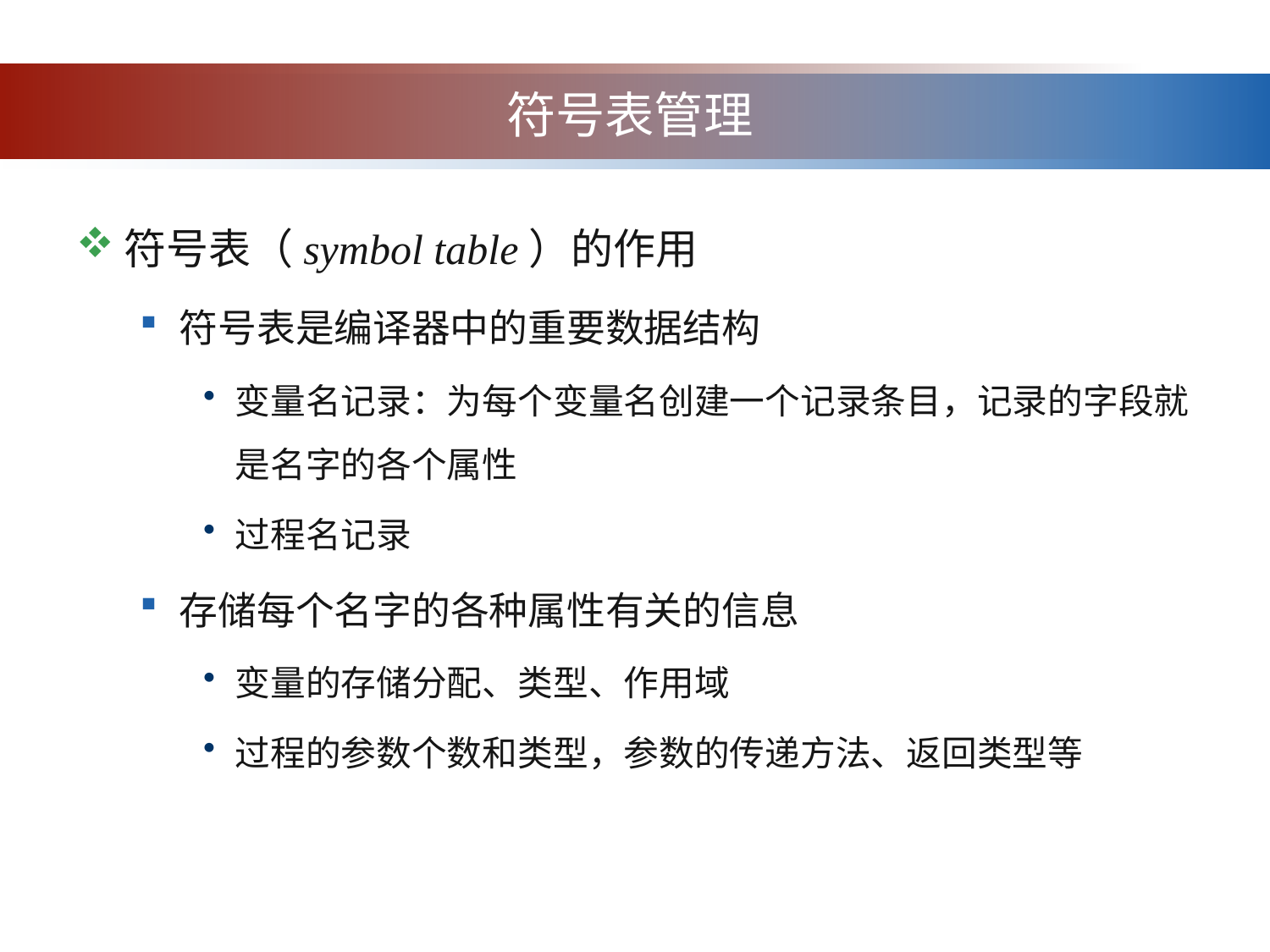

# 符号表管理
符号表（symbol table）的作用
符号表是编译器中的重要数据结构
变量名记录：为每个变量名创建一个记录条目，记录的字段就是名字的各个属性
过程名记录
存储每个名字的各种属性有关的信息
变量的存储分配、类型、作用域
过程的参数个数和类型，参数的传递方法、返回类型等